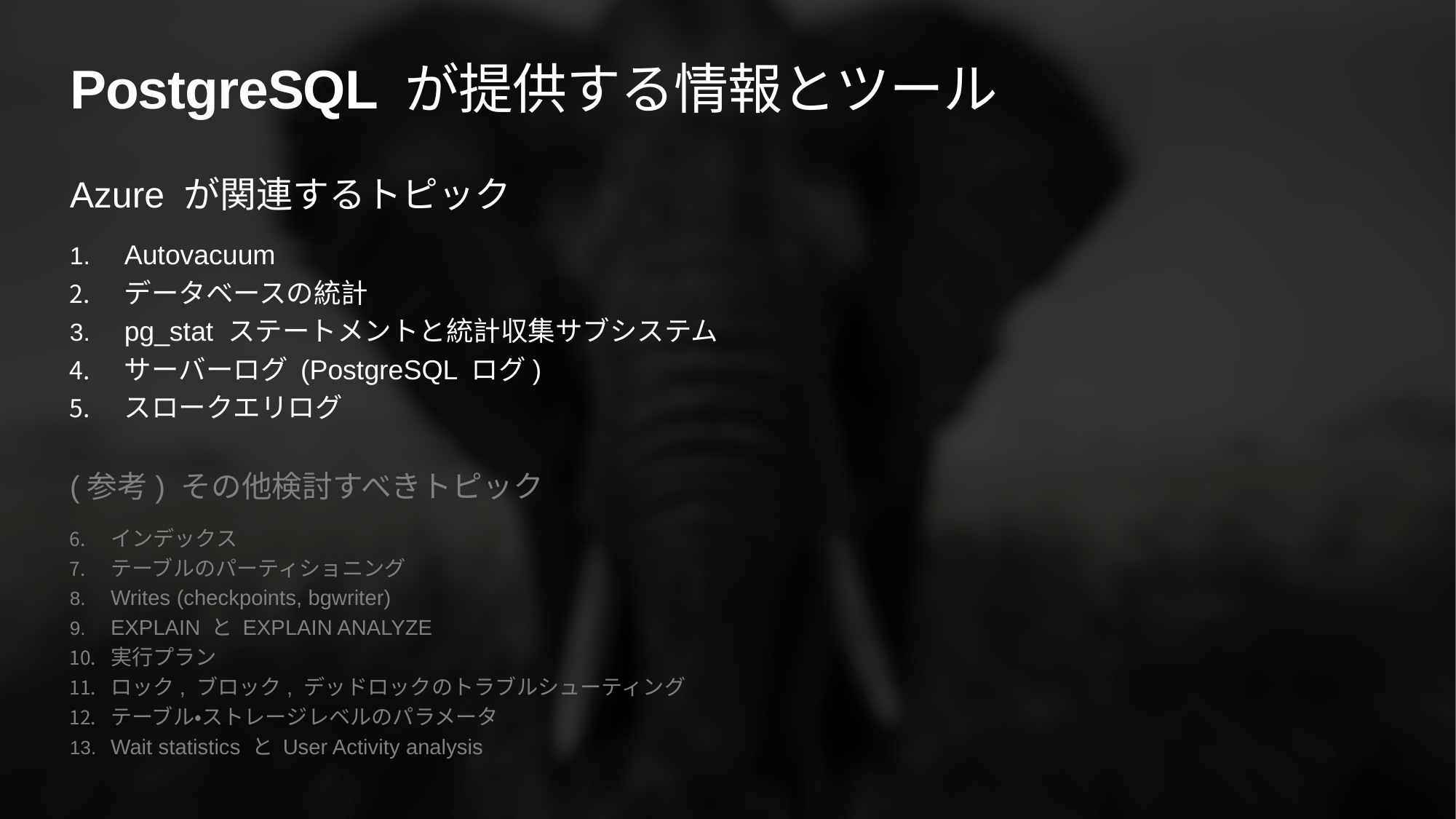

# PostgreSQL が提供する情報とツール
Azure が関連するトピック

Autovacuum
データベースの統計
pg_stat ステートメントと統計収集サブシステム
サーバーログ (PostgreSQL ログ)
スロークエリログ

(参考) その他検討すべきトピック

インデックス
テーブルのパーティショニング
Writes (checkpoints, bgwriter)
EXPLAIN と EXPLAIN ANALYZE
実行プラン
ロック, ブロック, デッドロックのトラブルシューティング
テーブル・ストレージレベルのパラメータ
Wait statistics と User Activity analysis